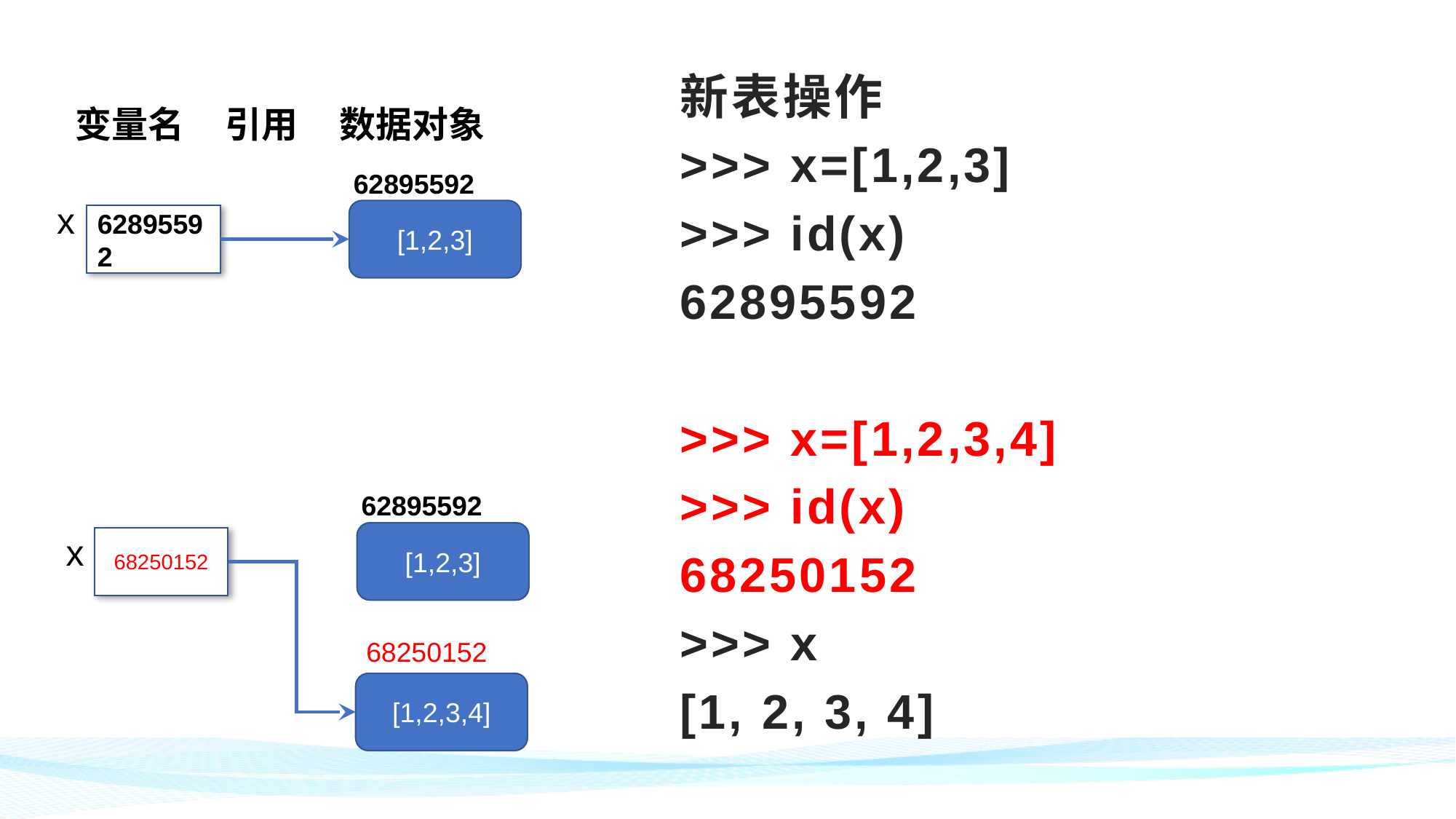

新表操作
>>> x=[1,2,3]
>>> id(x)
62895592

>>> x=[1,2,3,4]
>>> id(x)
68250152
>>> x
[1, 2, 3, 4]

变量名     引用     数据对象
62895592
x
[1,2,3]
62895592
62895592
[1,2,3]
x
68250152
68250152
[1,2,3,4]